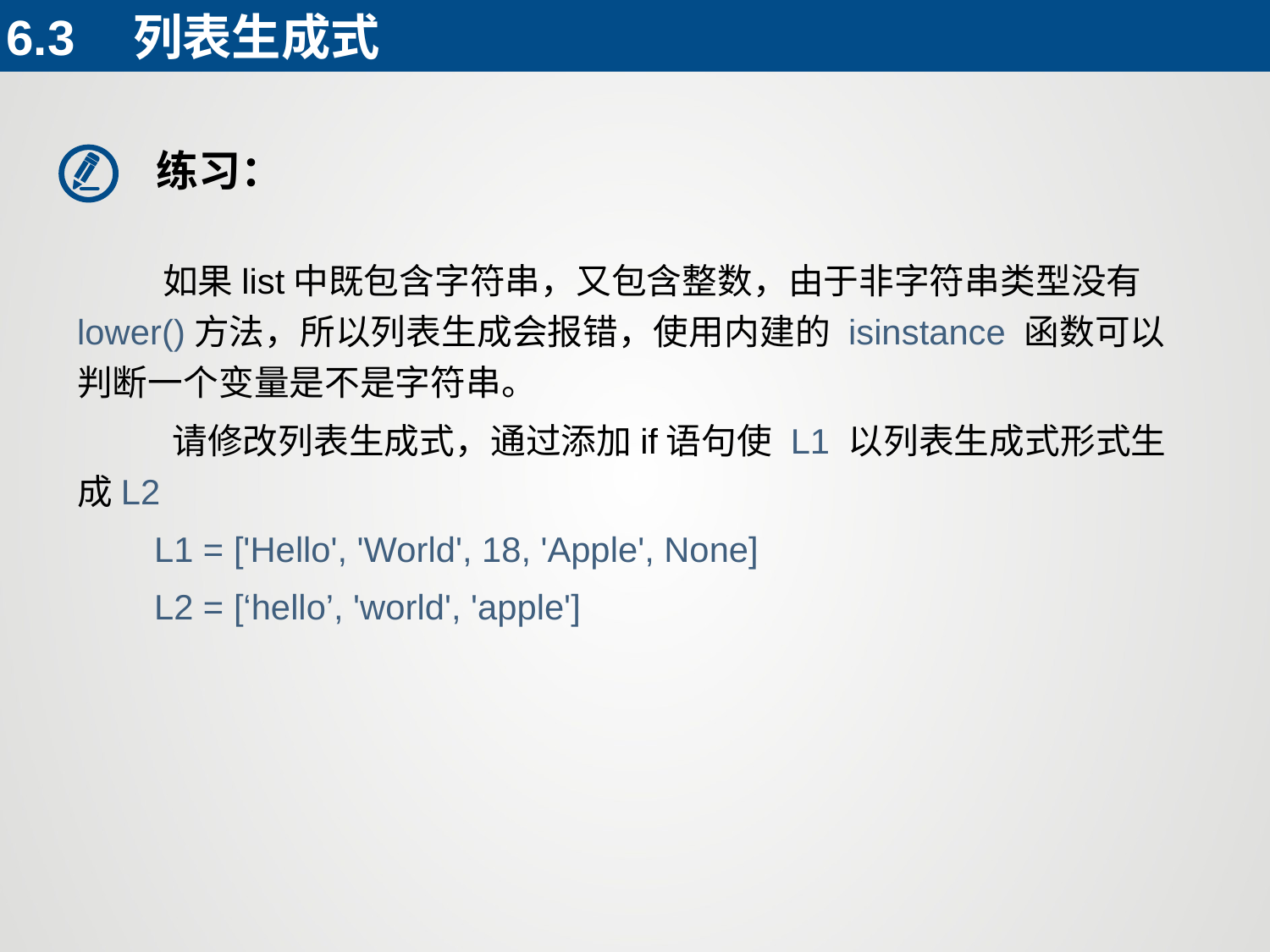

6.3	列表生成式
练习：

   如果list中既包含字符串，又包含整数，由于非字符串类型没有lower()方法，所以列表生成会报错，使用内建的 isinstance 函数可以判断一个变量是不是字符串。
    请修改列表生成式，通过添加if语句使 L1 以列表生成式形式生成L2
   L1 = ['Hello', 'World', 18, 'Apple', None]
   L2 = [‘hello’, 'world', 'apple']